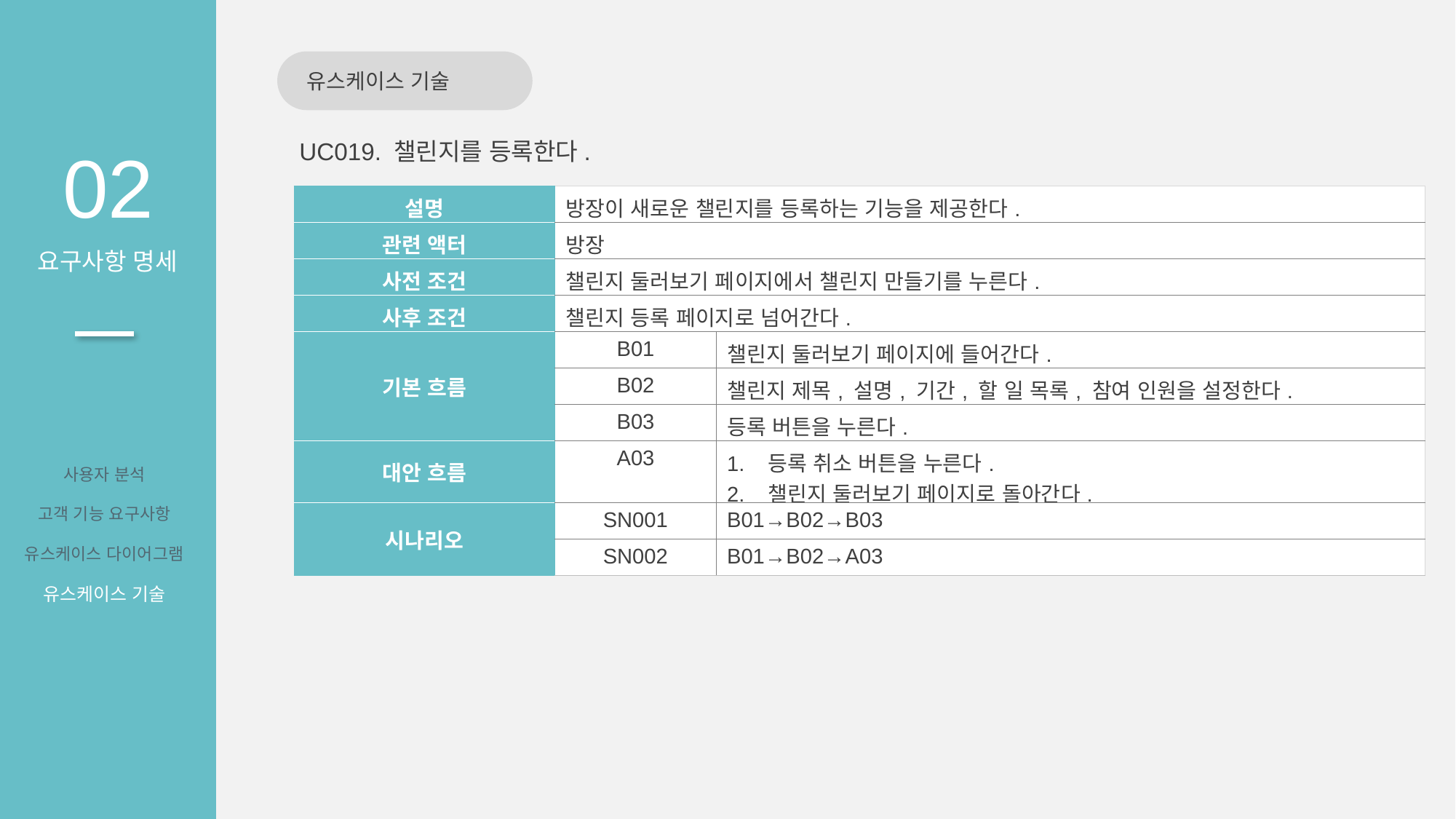

유스케이스 기술
02
요구사항 명세
UC019. 챌린지를 등록한다.
| 설명 | 방장이 새로운 챌린지를 등록하는 기능을 제공한다. |  |
| --- | --- | --- |
| 관련 액터 | 방장 |  |
| 사전 조건 | 챌린지 둘러보기 페이지에서 챌린지 만들기를 누른다. |  |
| 사후 조건 | 챌린지 등록 페이지로 넘어간다. |  |
| 기본 흐름 | B01 | 챌린지 둘러보기 페이지에 들어간다. |
|  | B02 | 챌린지 제목, 설명, 기간, 할 일 목록, 참여 인원을 설정한다. |
|  | B03 | 등록 버튼을 누른다. |
| 대안 흐름 | A03 | 등록 취소 버튼을 누른다. 챌린지 둘러보기 페이지로 돌아간다. |
| 시나리오 | SN001 | B01→B02→B03 |
|  | SN002 | B01→B02→A03 |
사용자 분석
고객 기능 요구사항
유스케이스 다이어그램
유스케이스 기술